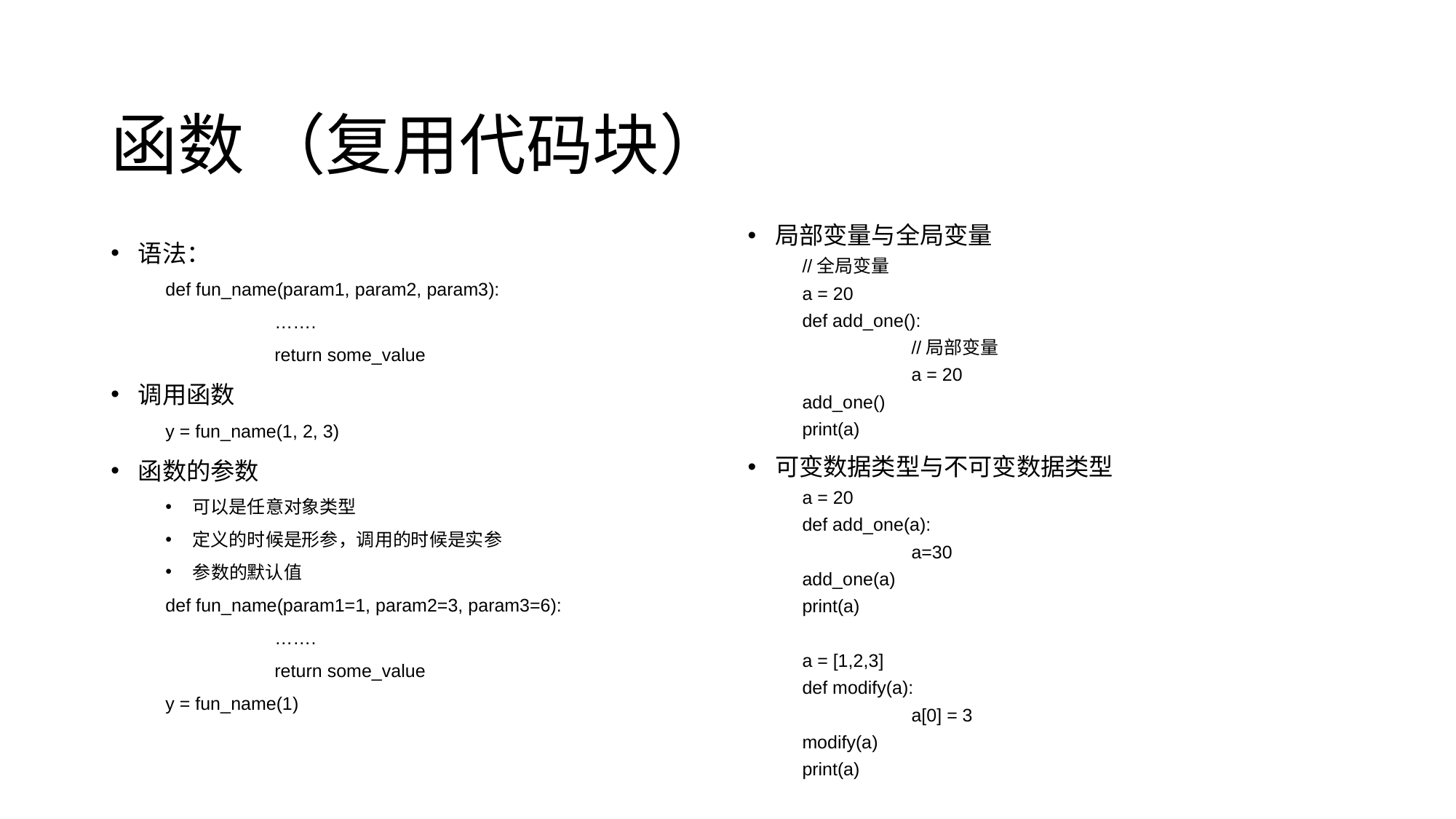

# 函数 （复用代码块）
语法：
def fun_name(param1, param2, param3):
	…….
	return some_value
调用函数
y = fun_name(1, 2, 3)
函数的参数
可以是任意对象类型
定义的时候是形参，调用的时候是实参
参数的默认值
def fun_name(param1=1, param2=3, param3=6):
	…….
	return some_value
y = fun_name(1)

局部变量与全局变量
//全局变量
a = 20
def add_one():
	//局部变量
	a = 20
add_one()
print(a)
可变数据类型与不可变数据类型
a = 20
def add_one(a):
	a=30
add_one(a)
print(a)

a = [1,2,3]
def modify(a):
	a[0] = 3
modify(a)
print(a)